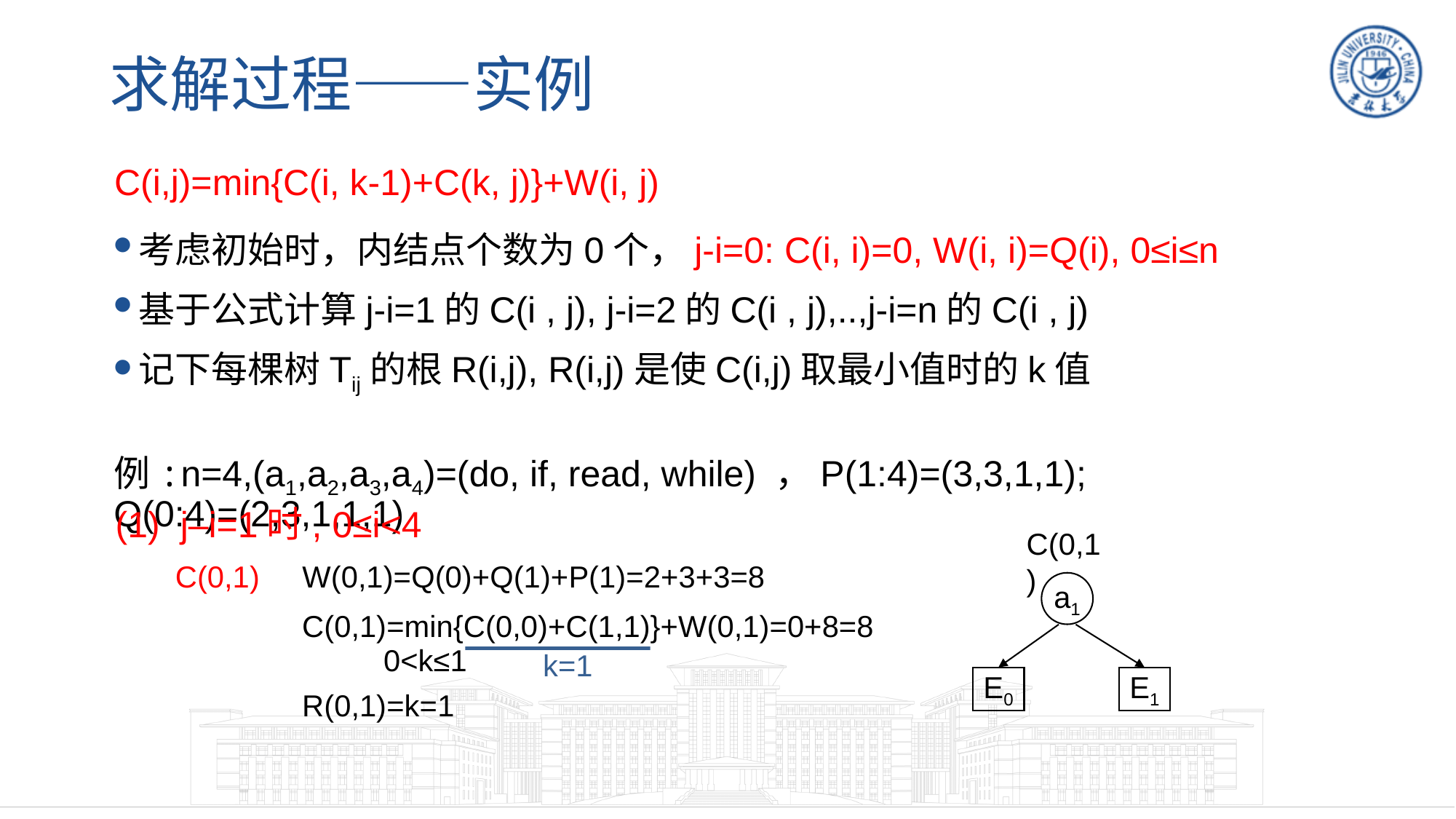

# 求解过程——实例
C(i,j)=min{C(i, k-1)+C(k, j)}+W(i, j)
考虑初始时，内结点个数为0个，j-i=0: C(i, i)=0, W(i, i)=Q(i), 0≤i≤n
基于公式计算j-i=1的C(i , j), j-i=2的C(i , j),..,j-i=n的C(i , j)
记下每棵树Tij的根R(i,j), R(i,j)是使C(i,j)取最小值时的k值

例:n=4,(a1,a2,a3,a4)=(do, if, read, while) ，P(1:4)=(3,3,1,1); Q(0:4)=(2,3,1,1,1)
(1)  j–i=1时, 0≤i<4
C(0,1)
C(0,1)
W(0,1)=Q(0)+Q(1)+P(1)=2+3+3=8
a1

E0
E1
C(0,1)=min{C(0,0)+C(1,1)}+W(0,1)=0+8=8
0<k≤1

k=1
R(0,1)=k=1
79